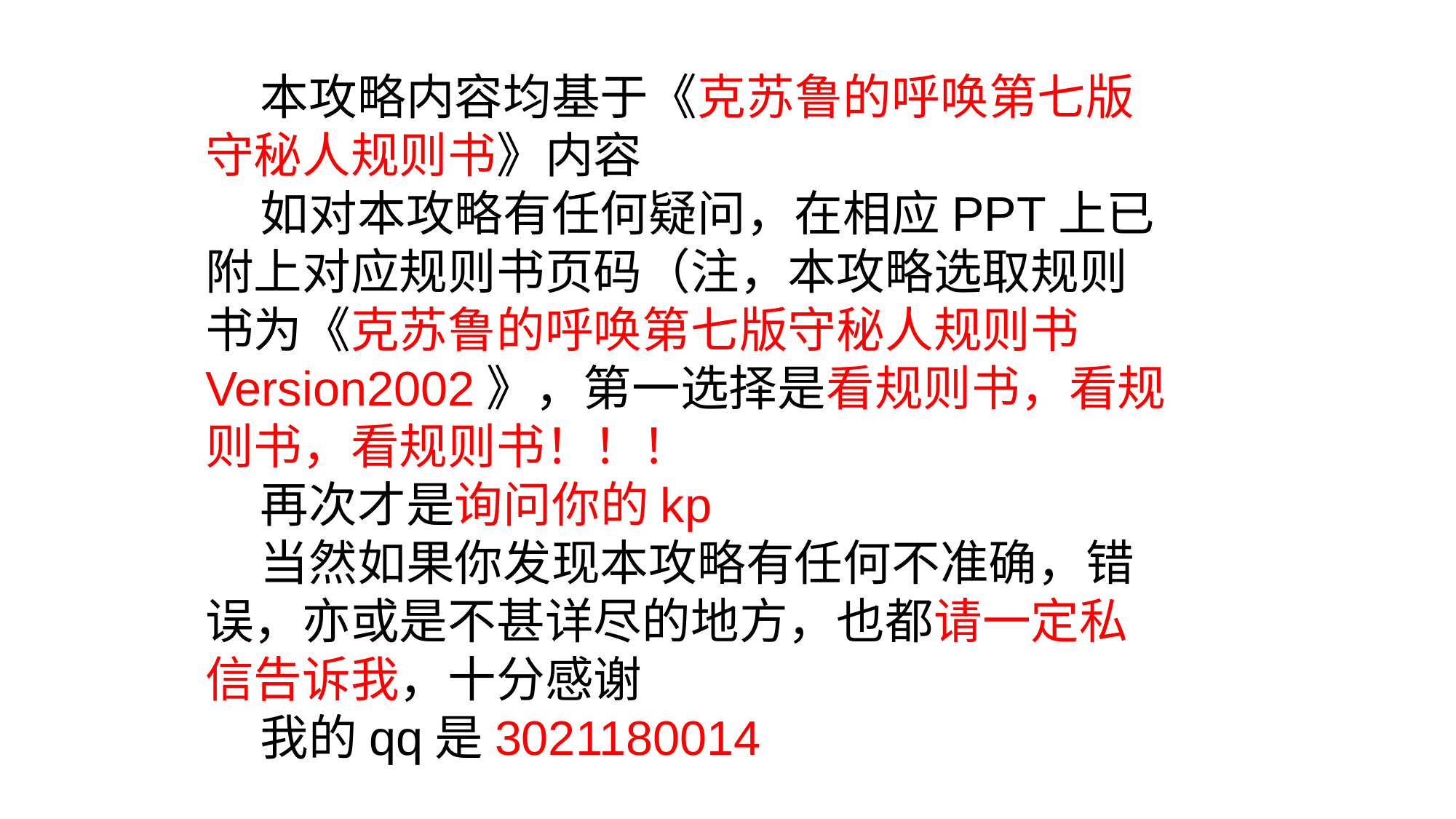

本攻略内容均基于《克苏鲁的呼唤第七版守秘人规则书》内容
    如对本攻略有任何疑问，在相应PPT上已附上对应规则书页码（注，本攻略选取规则书为《克苏鲁的呼唤第七版守秘人规则书Version2002》，第一选择是看规则书，看规则书，看规则书！！！
    再次才是询问你的kp
    当然如果你发现本攻略有任何不准确，错误，亦或是不甚详尽的地方，也都请一定私信告诉我，十分感谢
    我的qq是3021180014